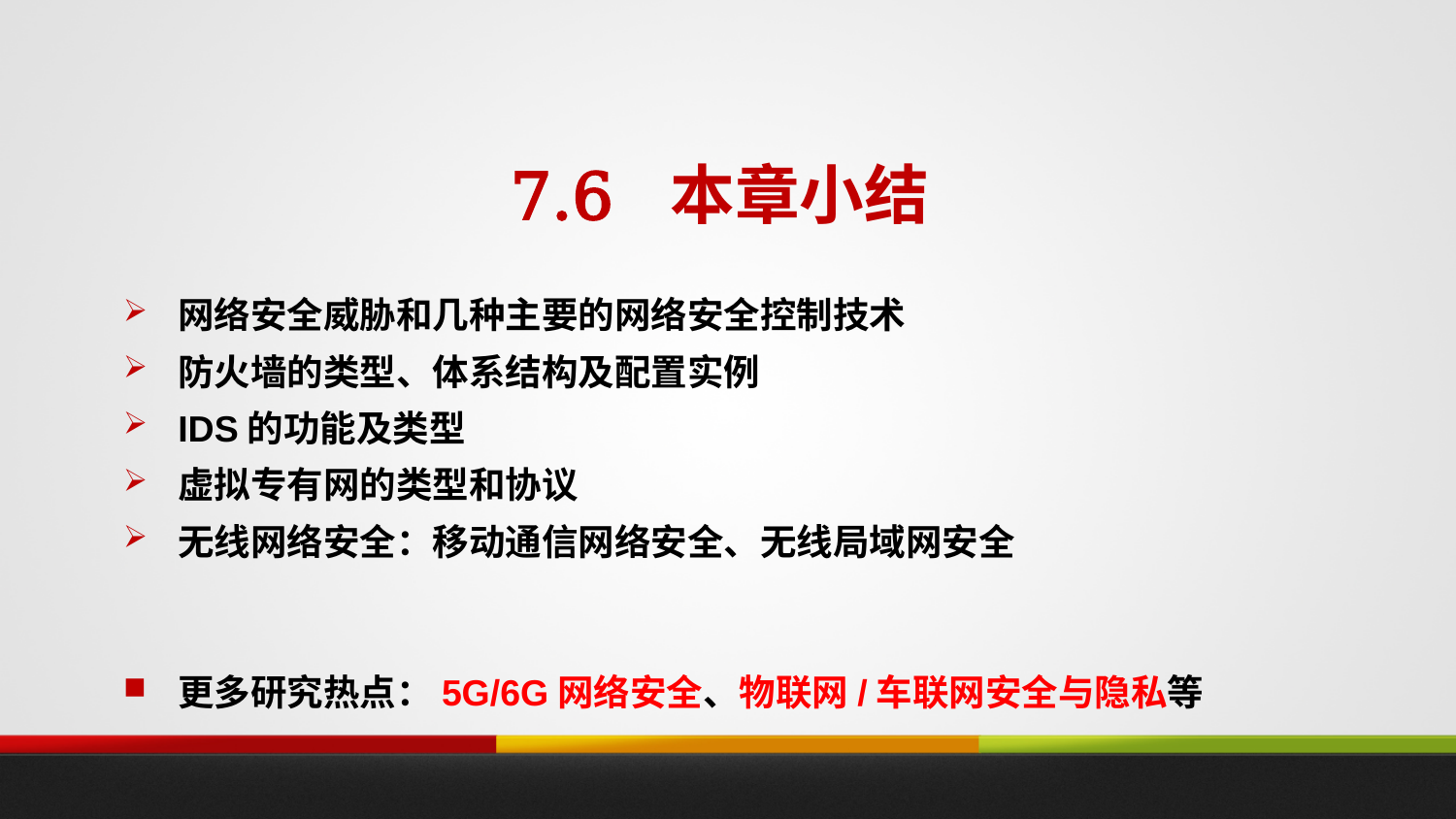

# 7.6  本章小结
网络安全威胁和几种主要的网络安全控制技术
防火墙的类型、体系结构及配置实例
IDS的功能及类型
虚拟专有网的类型和协议
无线网络安全：移动通信网络安全、无线局域网安全

更多研究热点：5G/6G网络安全、物联网/车联网安全与隐私等